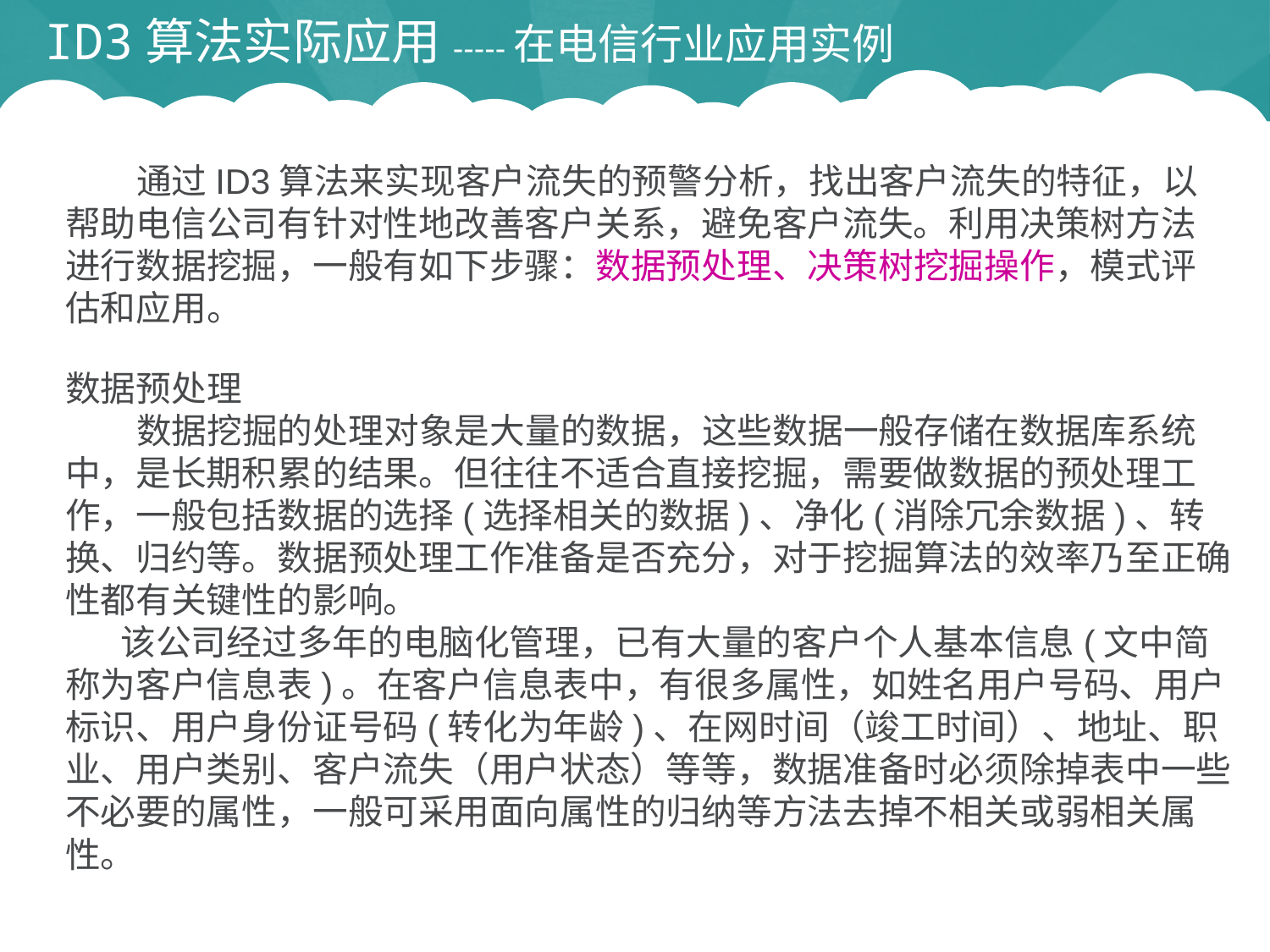

ID3算法实际应用-----在电信行业应用实例
        通过ID3算法来实现客户流失的预警分析，找出客户流失的特征，以帮助电信公司有针对性地改善客户关系，避免客户流失。利用决策树方法进行数据挖掘，一般有如下步骤：数据预处理、决策树挖掘操作，模式评估和应用。
数据预处理
        数据挖掘的处理对象是大量的数据，这些数据一般存储在数据库系统中，是长期积累的结果。但往往不适合直接挖掘，需要做数据的预处理工作，一般包括数据的选择(选择相关的数据)、净化(消除冗余数据)、转换、归约等。数据预处理工作准备是否充分，对于挖掘算法的效率乃至正确性都有关键性的影响。
      该公司经过多年的电脑化管理，已有大量的客户个人基本信息(文中简称为客户信息表)。在客户信息表中，有很多属性，如姓名用户号码、用户标识、用户身份证号码(转化为年龄)、在网时间（竣工时间）、地址、职业、用户类别、客户流失（用户状态）等等，数据准备时必须除掉表中一些不必要的属性，一般可采用面向属性的归纳等方法去掉不相关或弱相关属性。